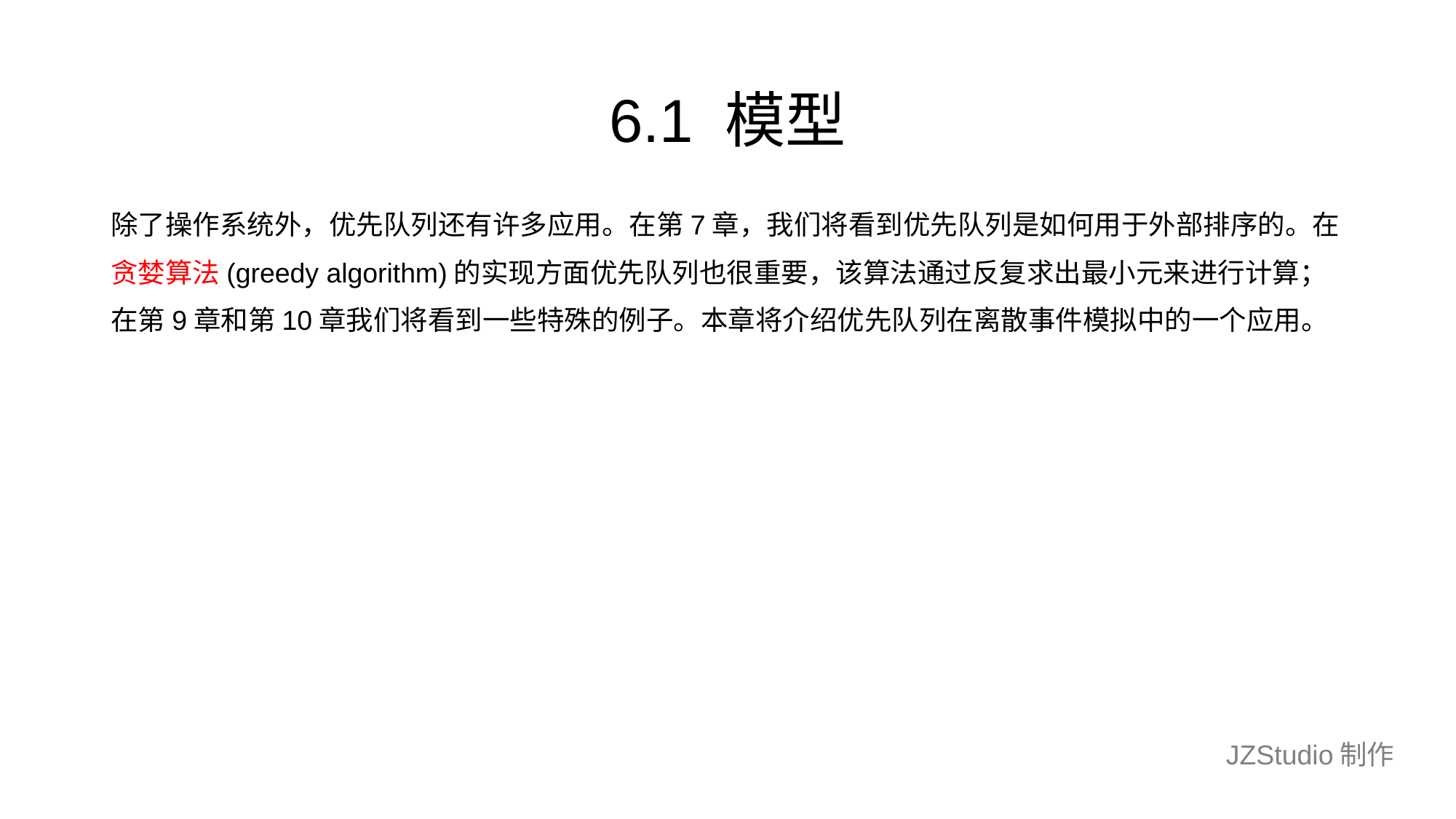

# 6.1 模型
除了操作系统外，优先队列还有许多应用。在第7章，我们将看到优先队列是如何用于外部排序的。在
贪婪算法(greedy algorithm)的实现方面优先队列也很重要，该算法通过反复求出最小元来进行计算；
在第9章和第10章我们将看到一些特殊的例子。本章将介绍优先队列在离散事件模拟中的一个应用。